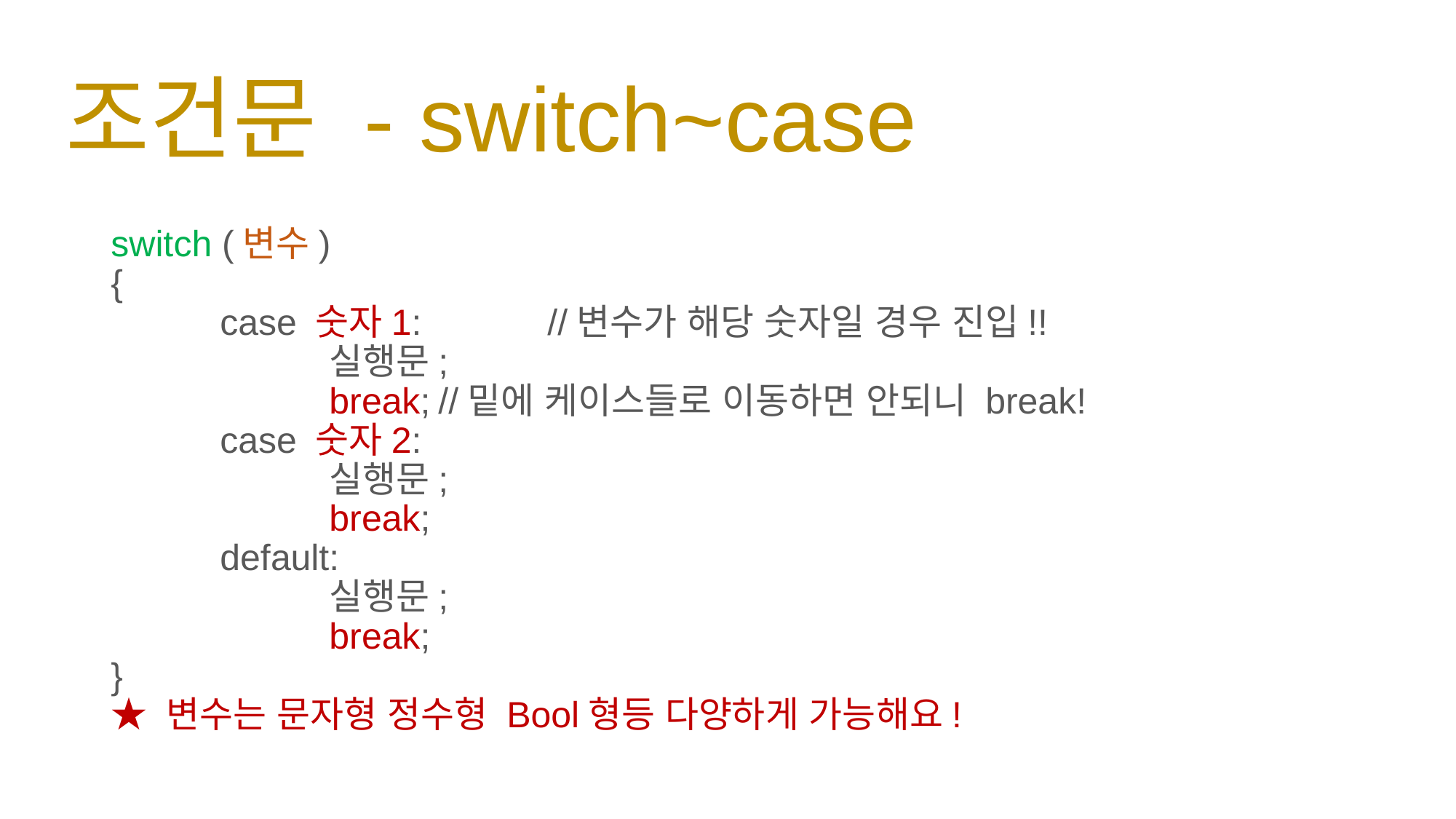

# 조건문 - switch~case
switch (변수)
{
	case 숫자1: 		//변수가 해당 숫자일 경우 진입!!
		실행문;
		break;	//밑에 케이스들로 이동하면 안되니 break!
	case 숫자2:
		실행문;
		break;
	default:
		실행문;
		break;
}
★ 변수는 문자형 정수형 Bool형등 다양하게 가능해요!